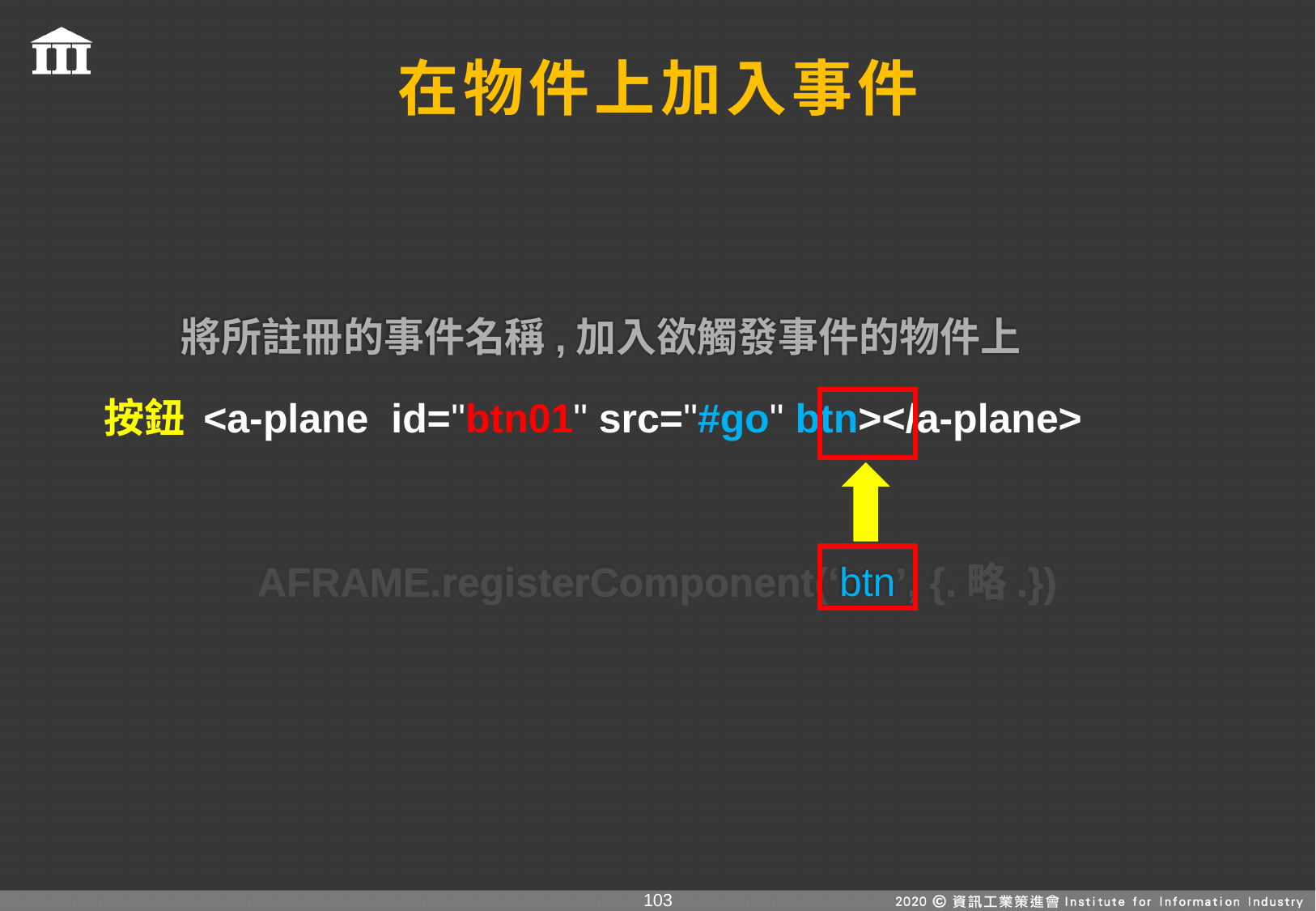

# 在物件上加入事件
將所註冊的事件名稱,加入欲觸發事件的物件上
按鈕 <a-plane  id="btn01" src="#go" btn></a-plane>

AFRAME.registerComponent(‘btn’, {.略.})

103